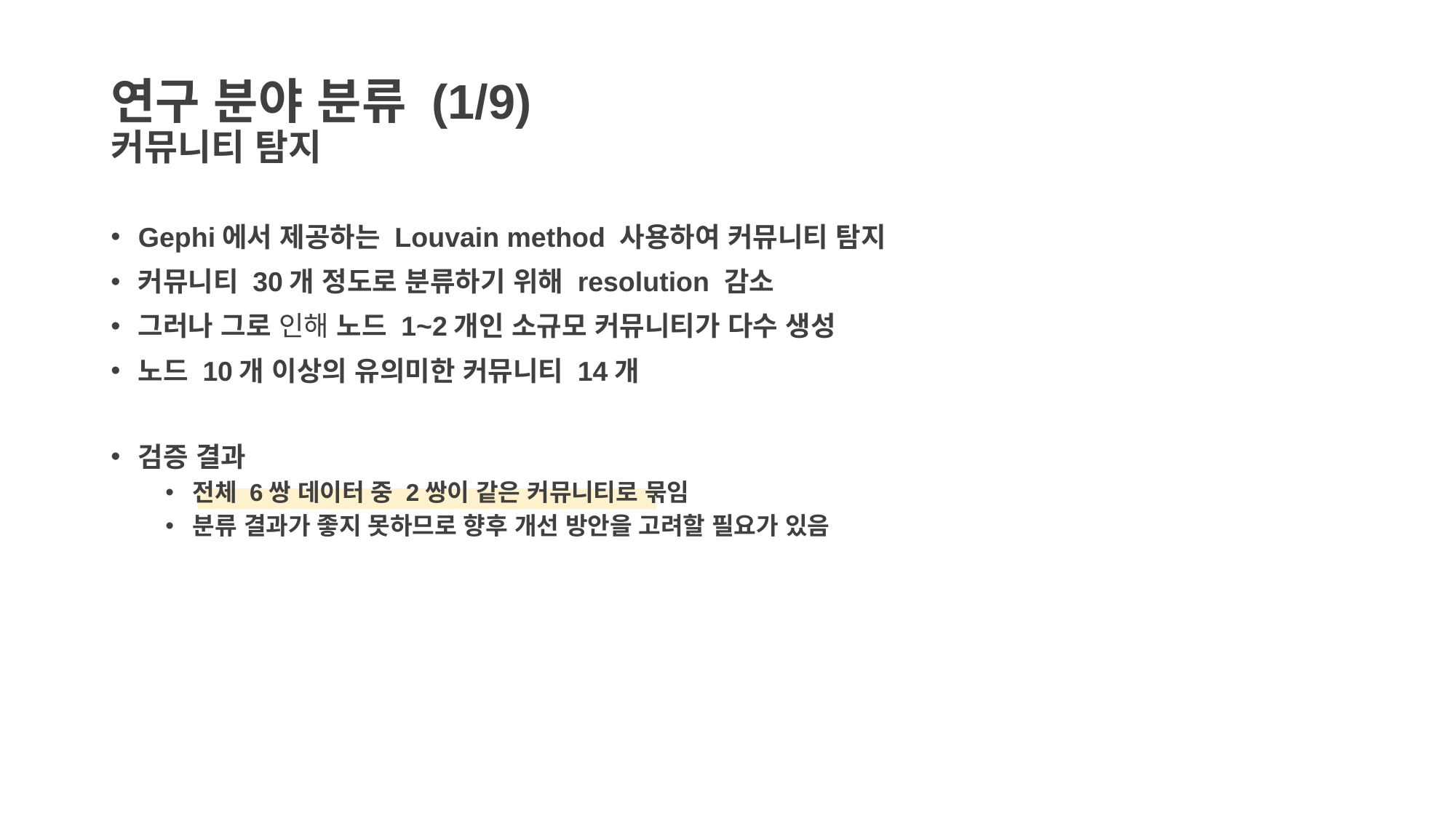

# 연구 분야 분류 (1/9) 커뮤니티 탐지
Gephi에서 제공하는 Louvain method 사용하여 커뮤니티 탐지
커뮤니티 30개 정도로 분류하기 위해 resolution 감소
그러나 그로 인해 노드 1~2개인 소규모 커뮤니티가 다수 생성
노드 10개 이상의 유의미한 커뮤니티 14개

검증 결과
전체 6쌍 데이터 중 2쌍이 같은 커뮤니티로 묶임
분류 결과가 좋지 못하므로 향후 개선 방안을 고려할 필요가 있음